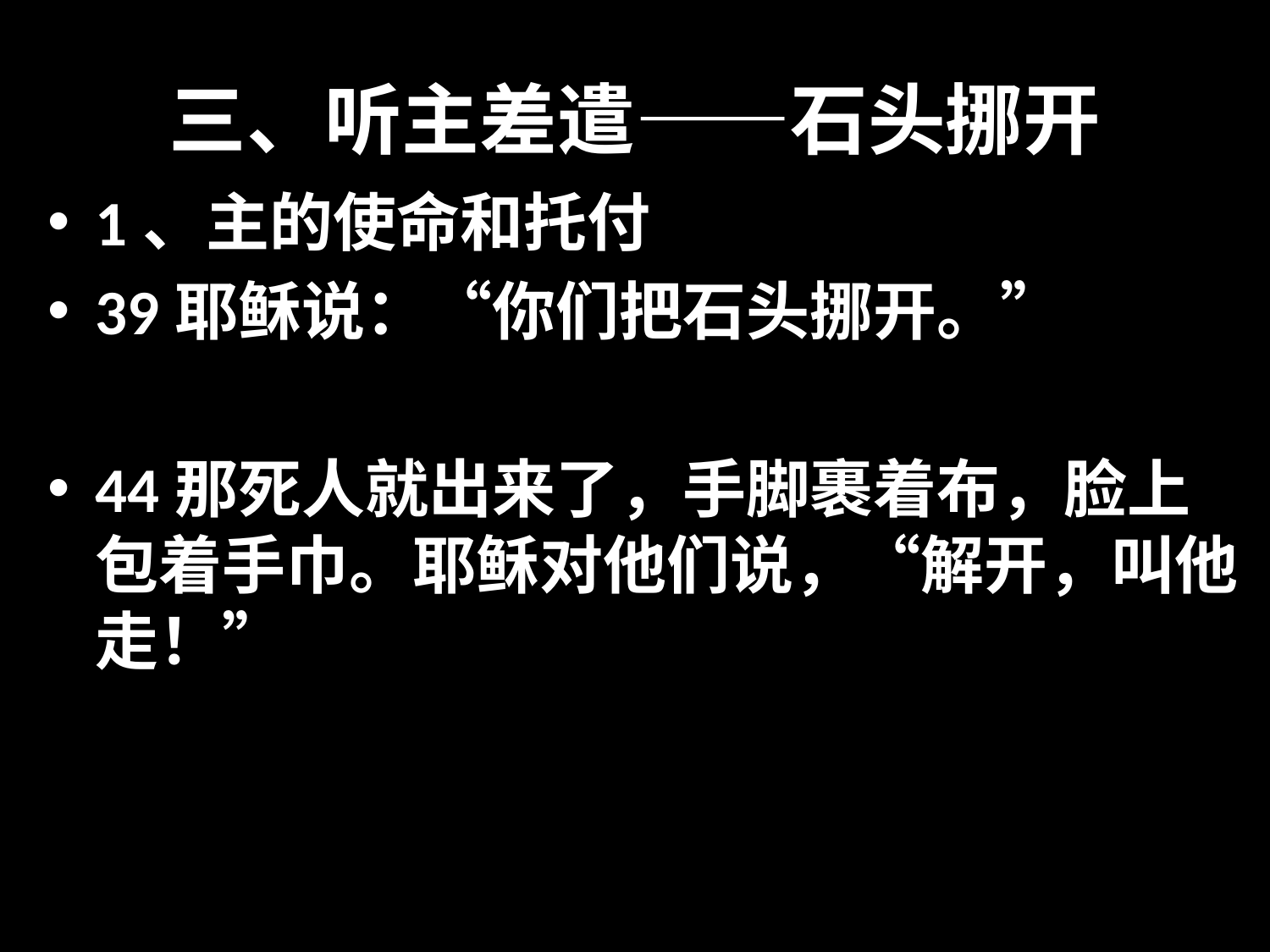

# 三、听主差遣——石头挪开
1、主的使命和托付
39耶稣说：“你们把石头挪开。”

44那死人就出来了，手脚裹着布，脸上包着手巾。耶稣对他们说，“解开，叫他走！”